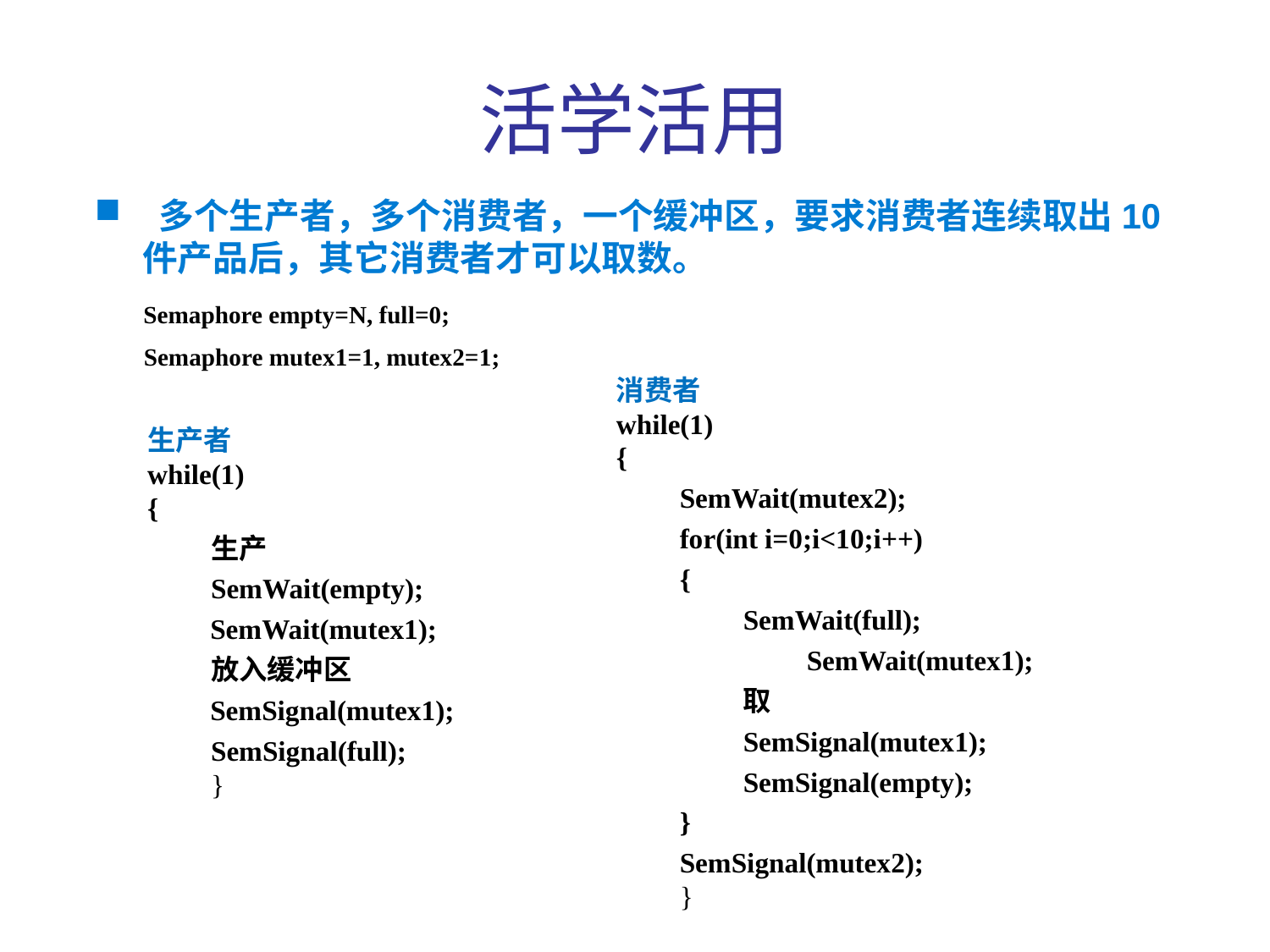

活学活用
 多个生产者，多个消费者，一个缓冲区，要求消费者连续取出10件产品后，其它消费者才可以取数。
     Semaphore empty=N, full=0;
        Semaphore mutex1=1, mutex2=1;

消费者
while(1)
{
SemWait(mutex2);
for(int i=0;i<10;i++)
{
                	SemWait(full);
  	SemWait(mutex1);
取
         	SemSignal(mutex1);
SemSignal(empty);
}
SemSignal(mutex2);
}
生产者
while(1)
{
生产
SemWait(empty);
         SemWait(mutex1);
放入缓冲区
         SemSignal(mutex1);
SemSignal(full);
}